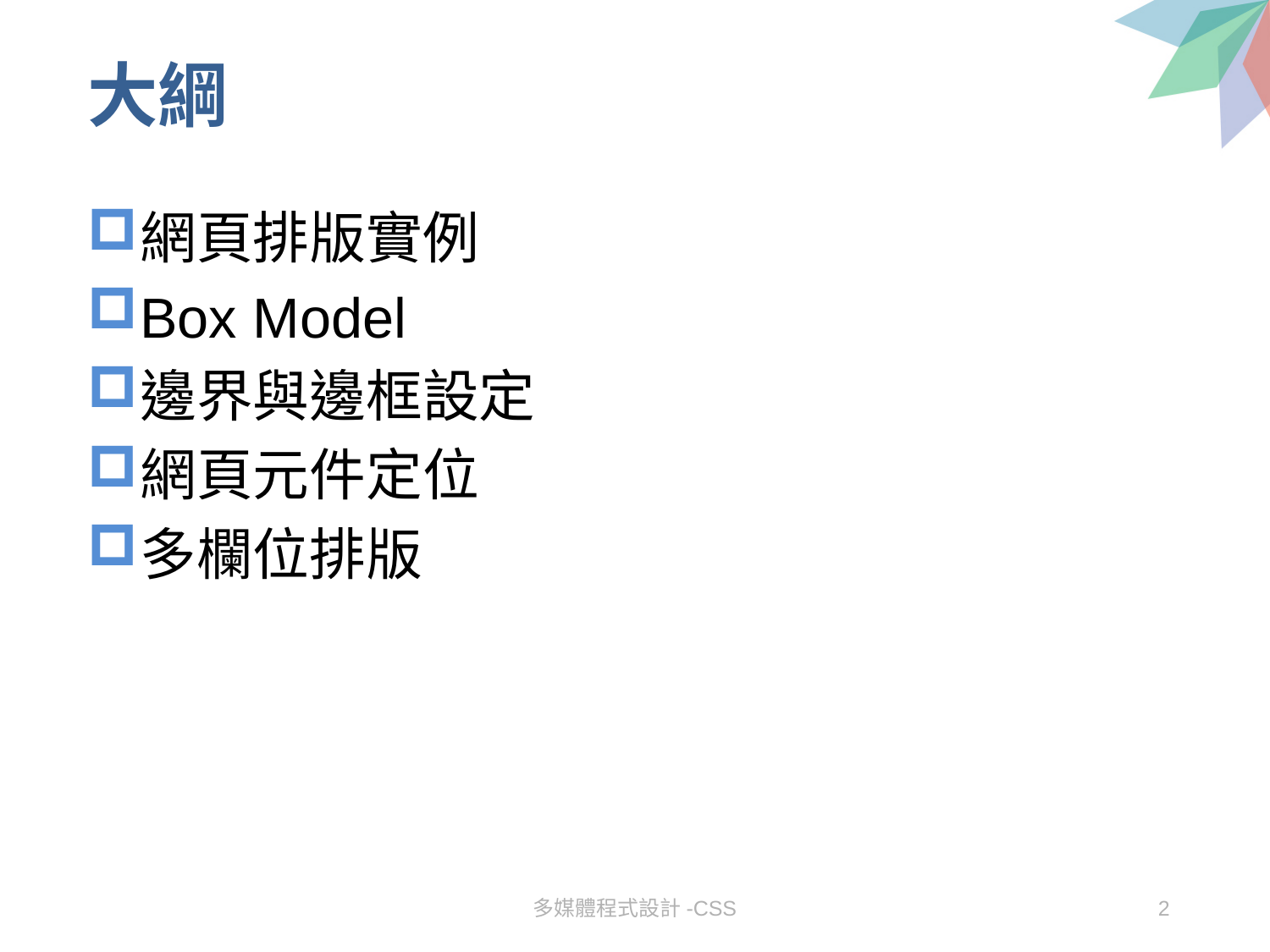

# 大綱
網頁排版實例
Box Model
邊界與邊框設定
網頁元件定位
多欄位排版
多媒體程式設計-CSS
2